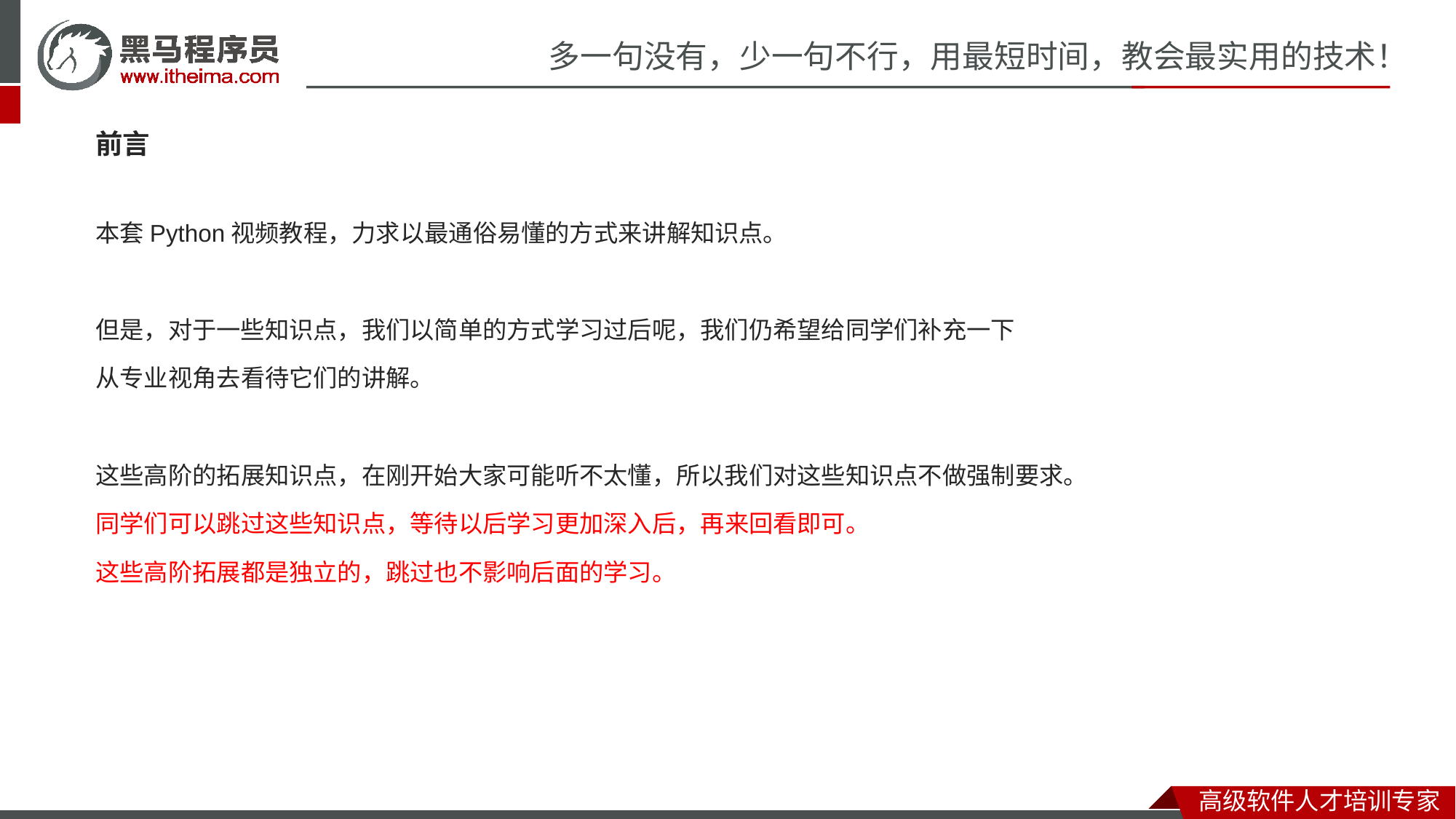

前言
本套Python视频教程，力求以最通俗易懂的方式来讲解知识点。

但是，对于一些知识点，我们以简单的方式学习过后呢，我们仍希望给同学们补充一下
从专业视角去看待它们的讲解。

这些高阶的拓展知识点，在刚开始大家可能听不太懂，所以我们对这些知识点不做强制要求。
同学们可以跳过这些知识点，等待以后学习更加深入后，再来回看即可。
这些高阶拓展都是独立的，跳过也不影响后面的学习。